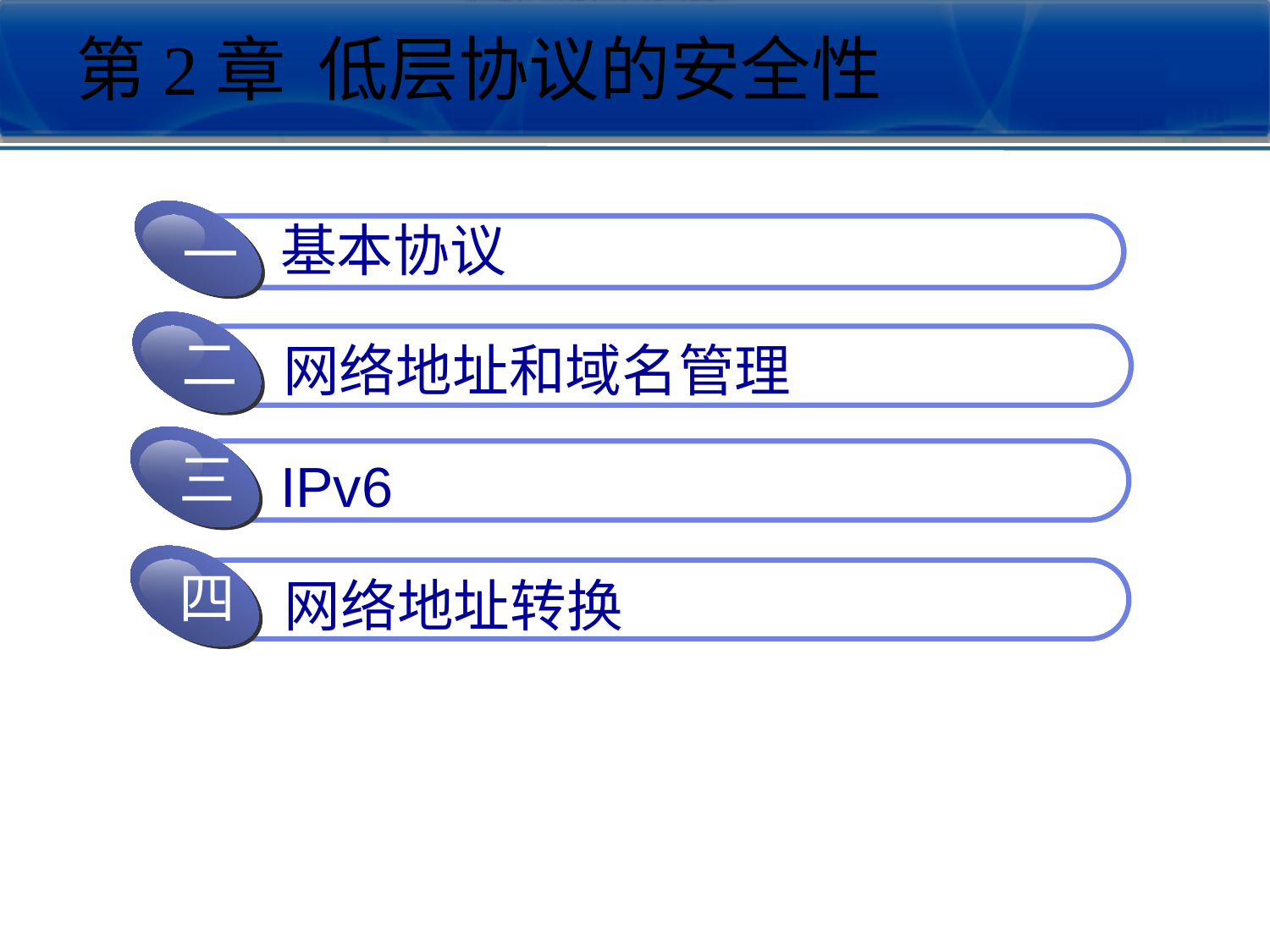

第2章  低层协议的安全性
基本协议

一

一

二

网络地址和域名管理

三

IPv6

四

网络地址转换